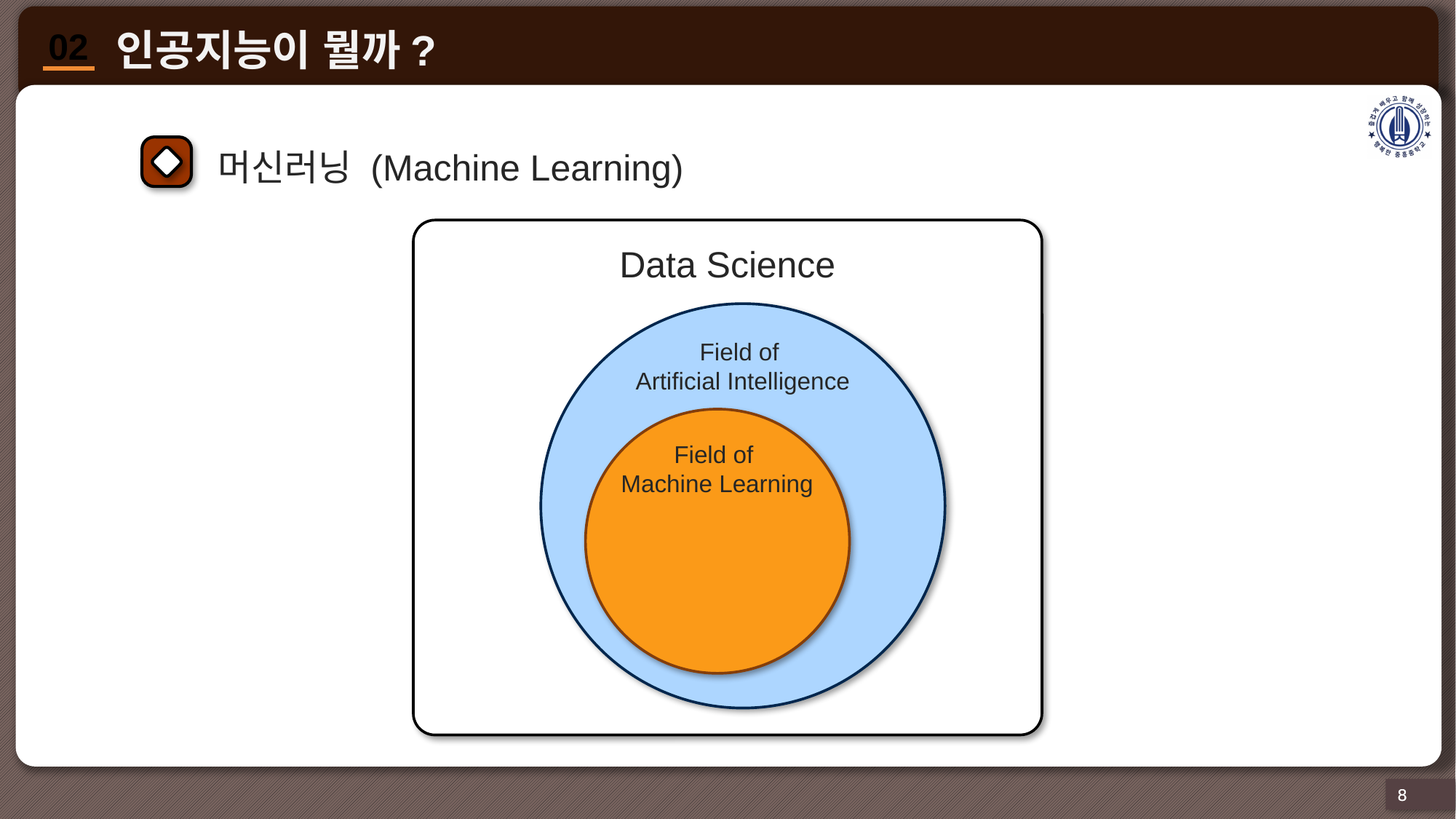

머신러닝 (Machine Learning)

Data Science

Field of
Artificial Intelligence

Field of
Machine Learning
8